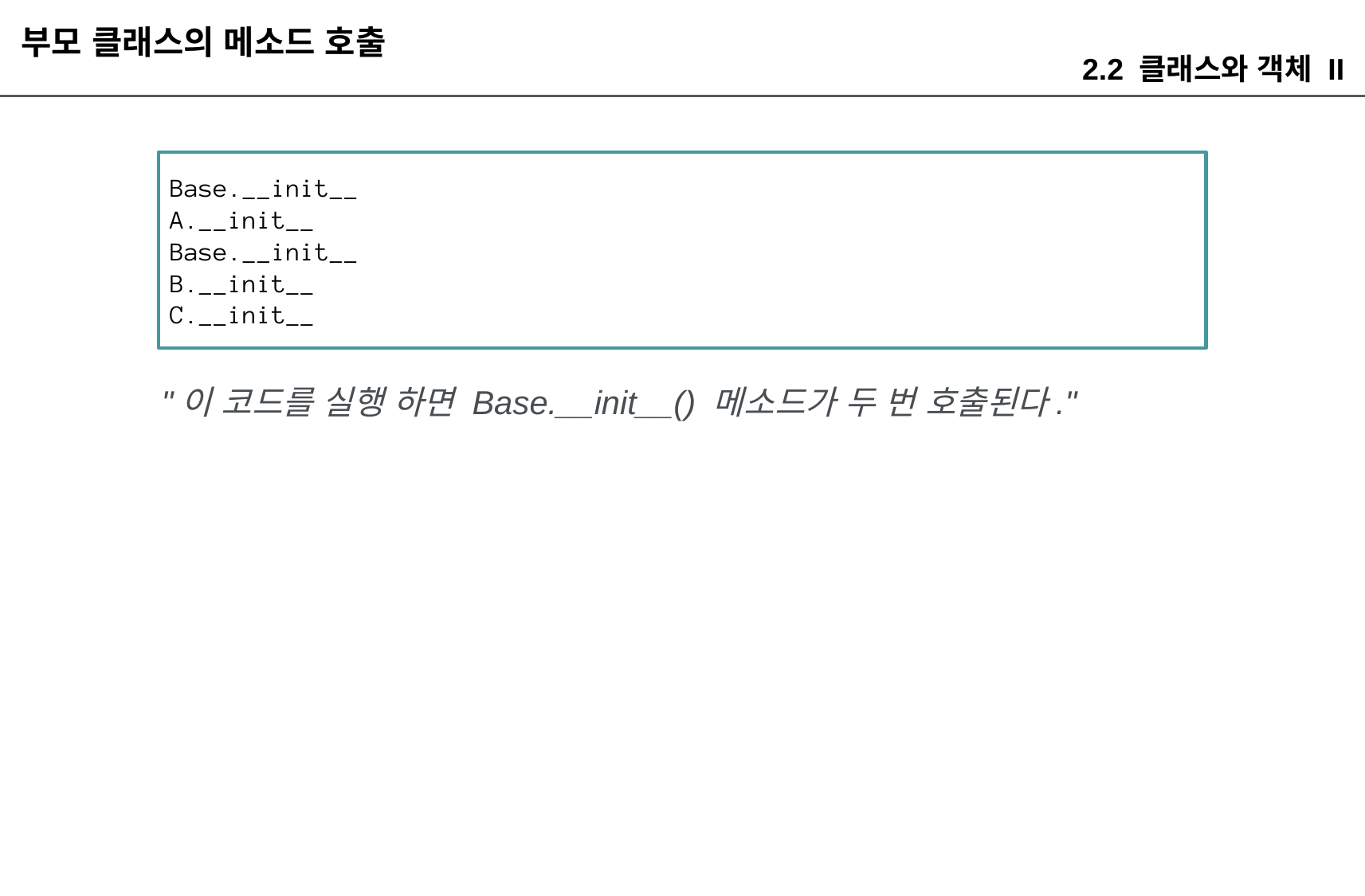

부모 클래스의 메소드 호출
2.2 클래스와 객체 II
Base.__init__
A.__init__
Base.__init__
B.__init__
C.__init__
"이 코드를 실행 하면 Base.__init__() 메소드가 두 번 호출된다."